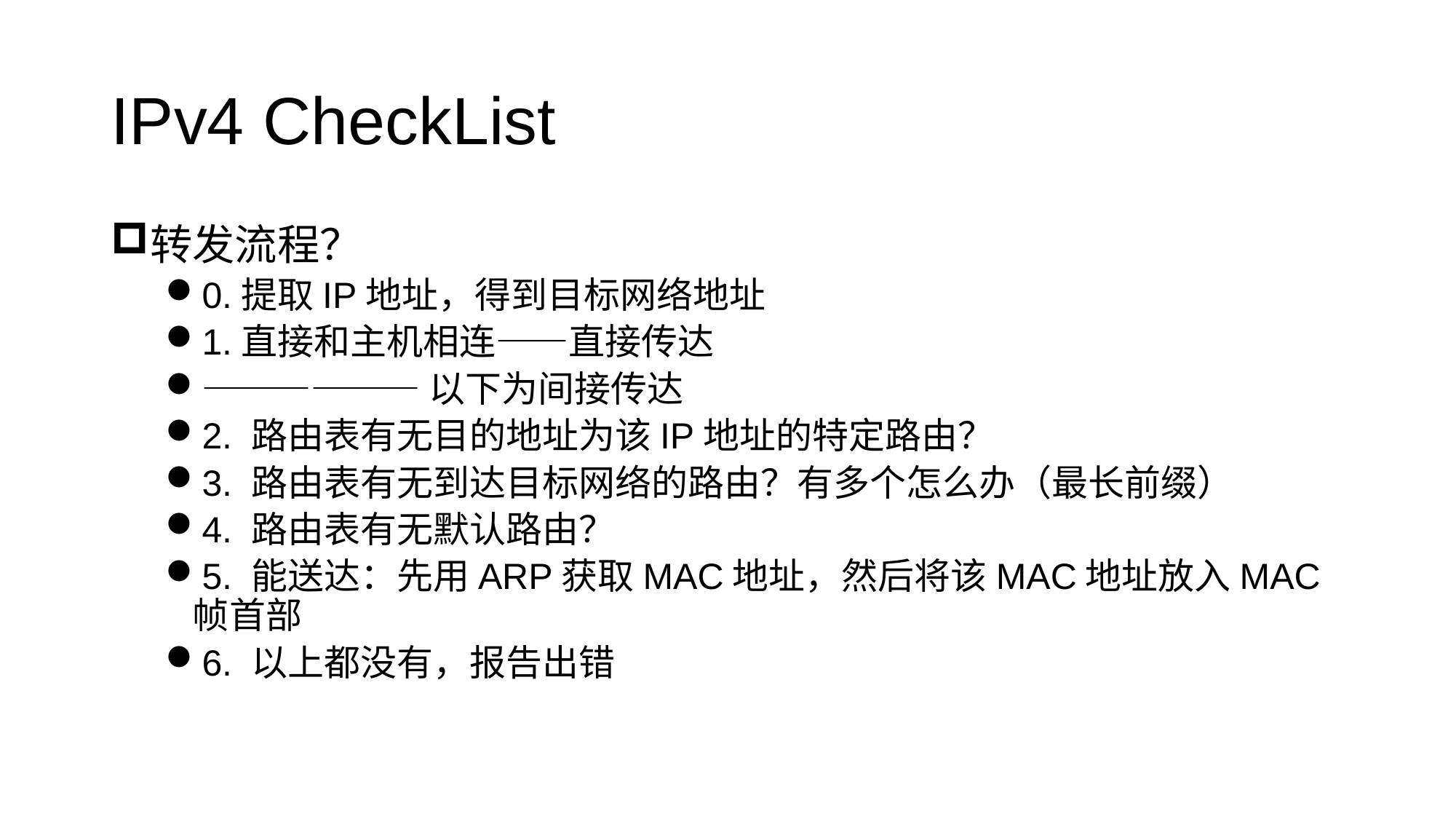

# IPv4 CheckList
转发流程？
0.提取IP地址，得到目标网络地址
1.直接和主机相连——直接传达
——————以下为间接传达
2. 路由表有无目的地址为该IP地址的特定路由？
3. 路由表有无到达目标网络的路由？有多个怎么办（最长前缀）
4. 路由表有无默认路由？
5. 能送达：先用ARP获取MAC地址，然后将该MAC地址放入MAC帧首部
6. 以上都没有，报告出错